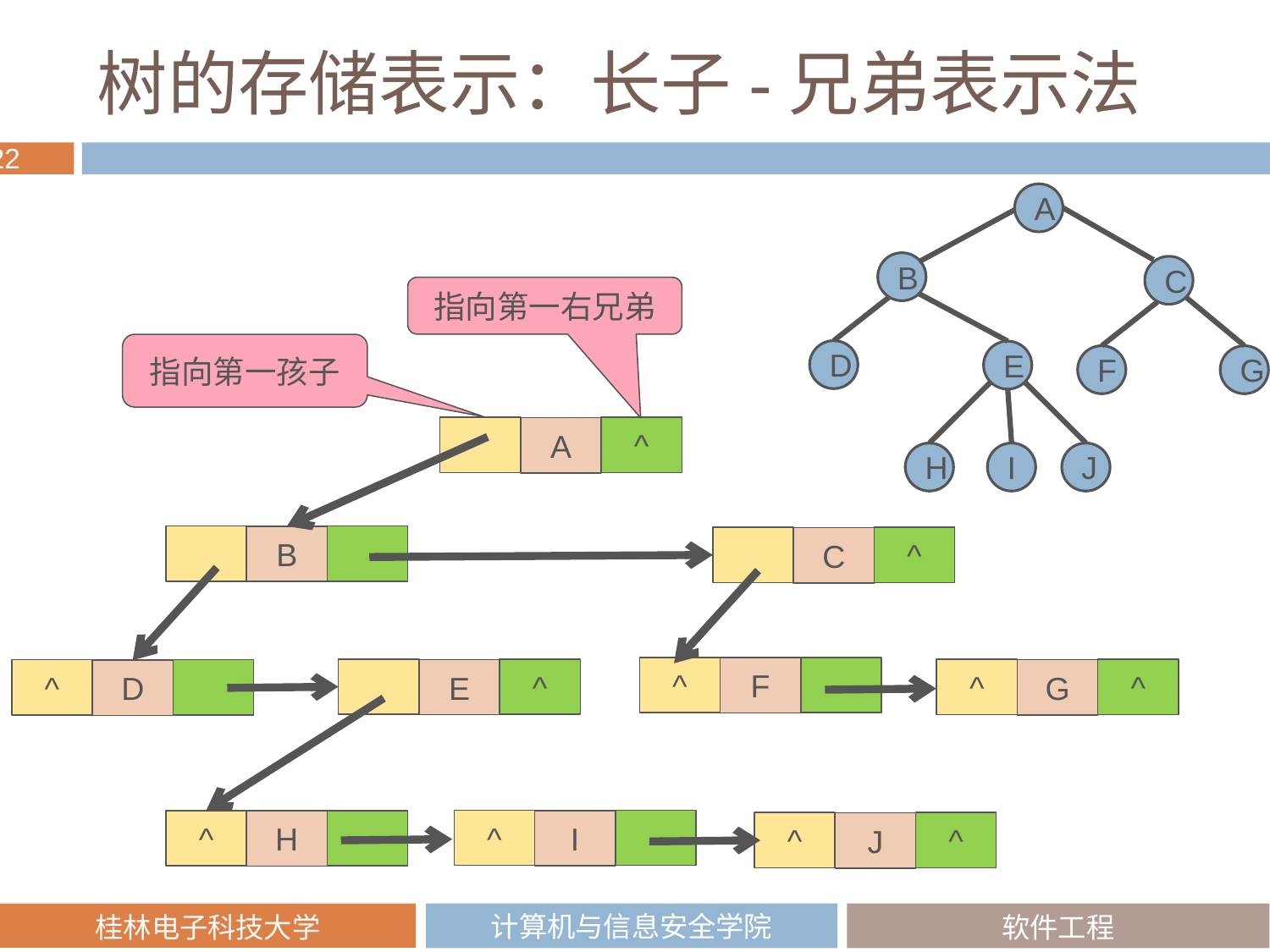

# 树的存储表示：长子-兄弟表示法
A
B
C
D
E
F
G
J
H
I
指向第一右兄弟
指向第一孩子
^

A

B
^

C

^
F
^

^
^
E
G

^
D

^

I
^
H
^
^
J